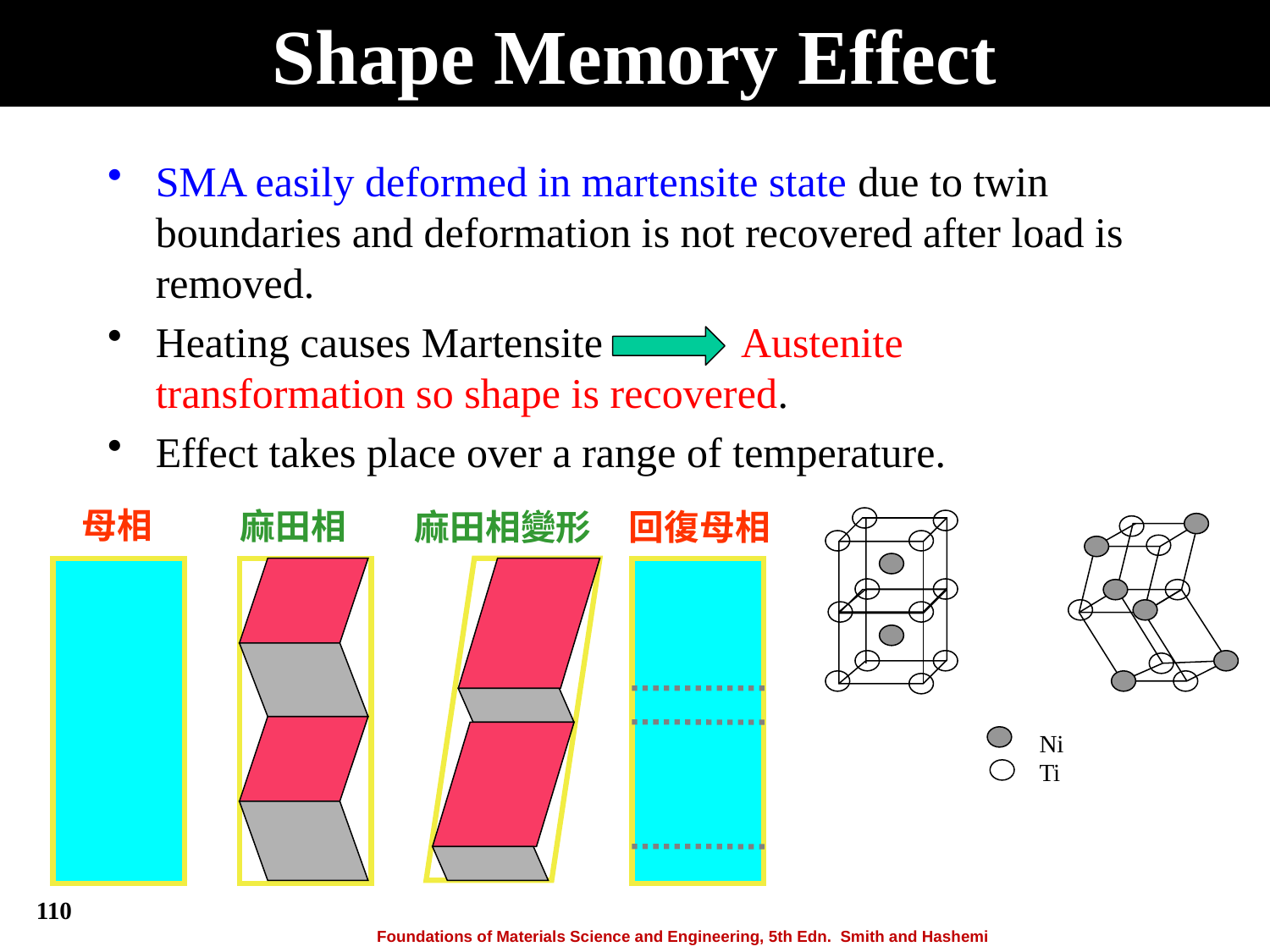

Shape Memory Effect
#
SMA easily deformed in martensite state due to twin boundaries and deformation is not recovered after load is removed.
Heating causes Martensite             Austenite transformation so shape is recovered.
Effect takes place over a range of temperature.

母相
麻田相
麻田相變形
回復母相

Ni
Ti

110